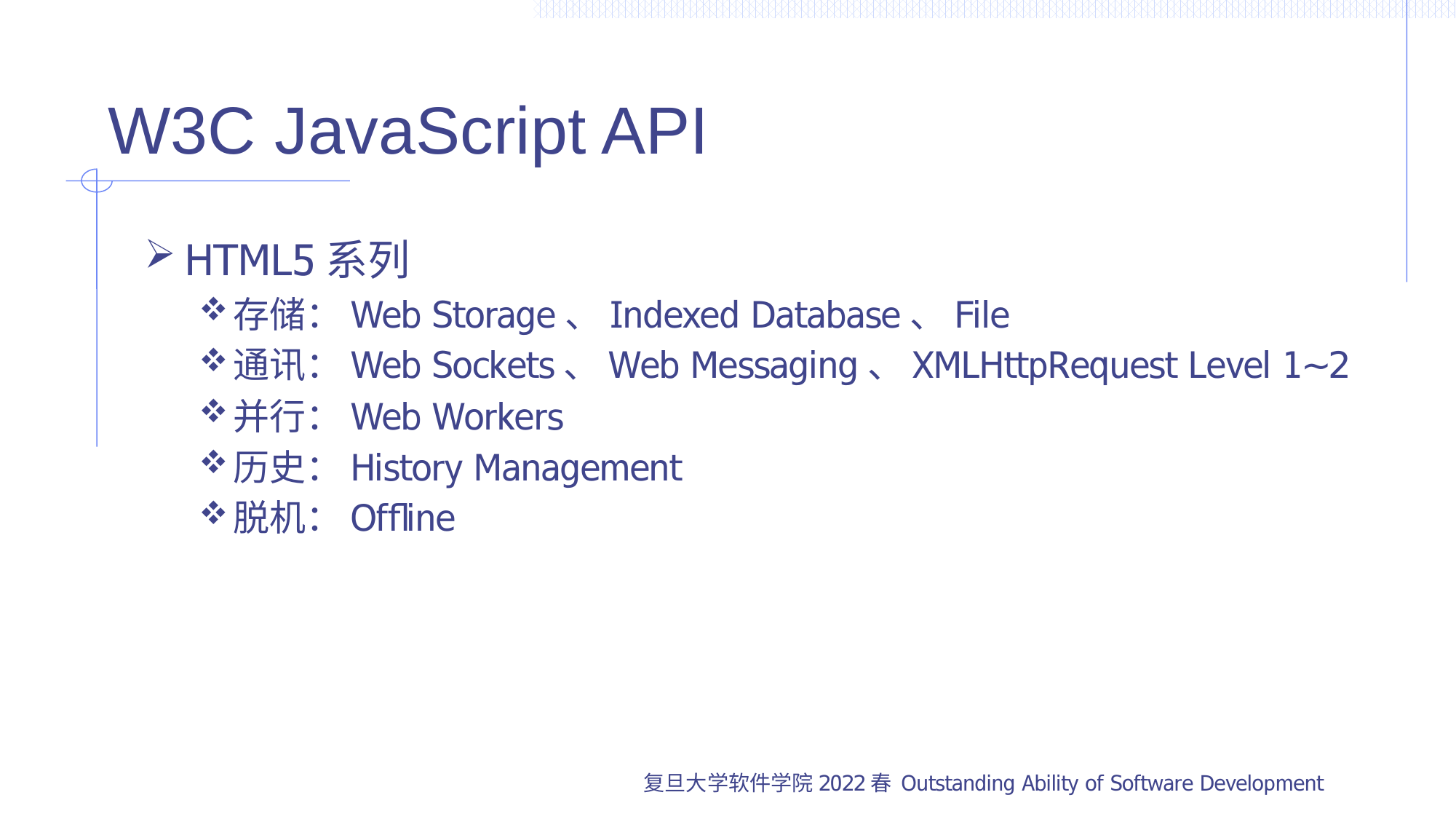

# W3C JavaScript API
HTML5系列
存储：Web Storage、Indexed Database、File
通讯：Web Sockets、Web Messaging、XMLHttpRequest Level 1~2
并行：Web Workers
历史：History Management
脱机：Offline